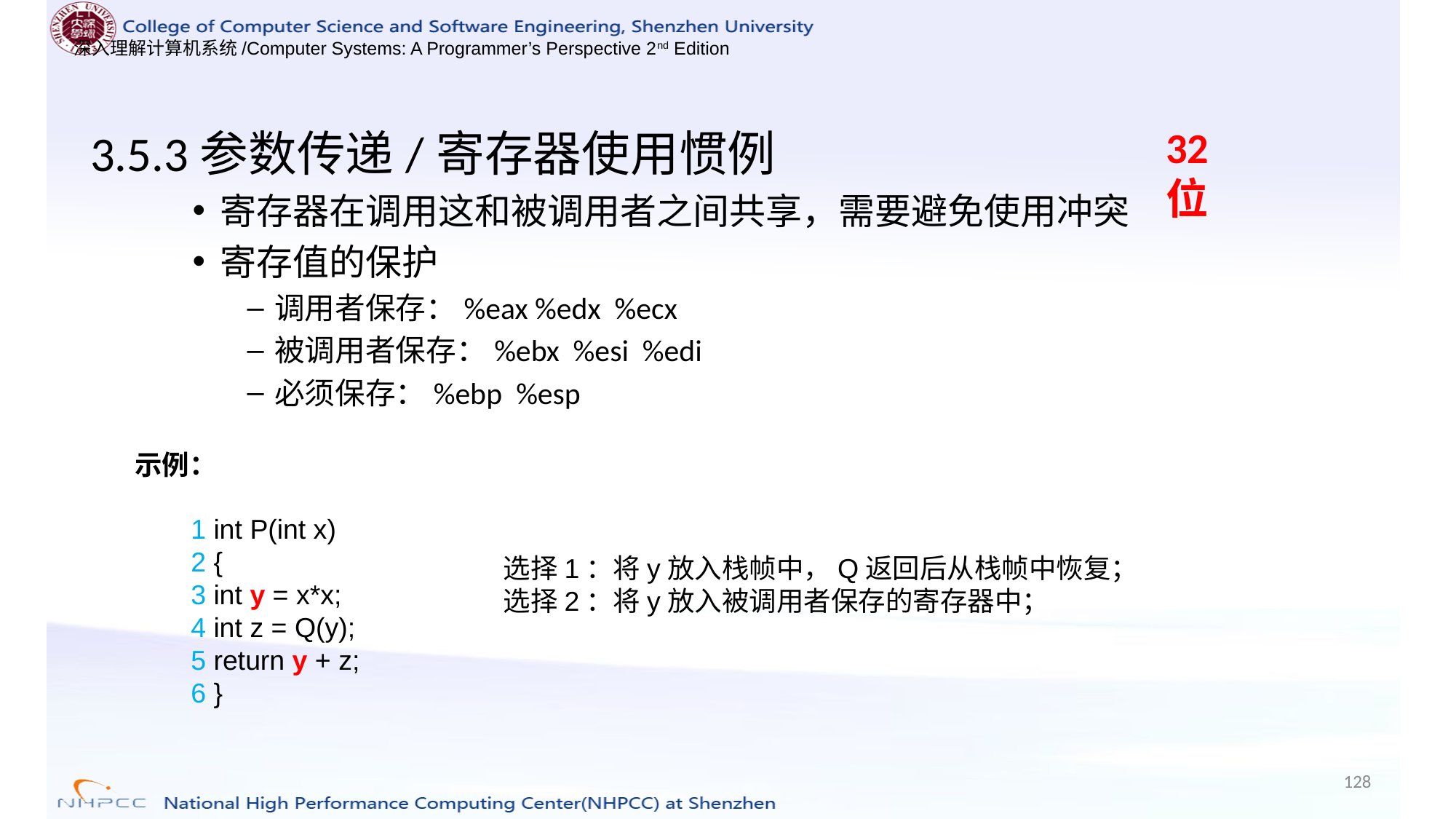

32位
3.5.3参数传递/寄存器使用惯例
寄存器在调用这和被调用者之间共享，需要避免使用冲突
寄存值的保护
调用者保存：%eax %edx  %ecx
被调用者保存：%ebx  %esi  %edi
必须保存：%ebp  %esp
示例：
1 int P(int x)
2 {
3 int y = x*x;
4 int z = Q(y);
5 return y + z;
6 }
选择1：将y放入栈帧中，Q返回后从栈帧中恢复；
选择2：将y放入被调用者保存的寄存器中；
128